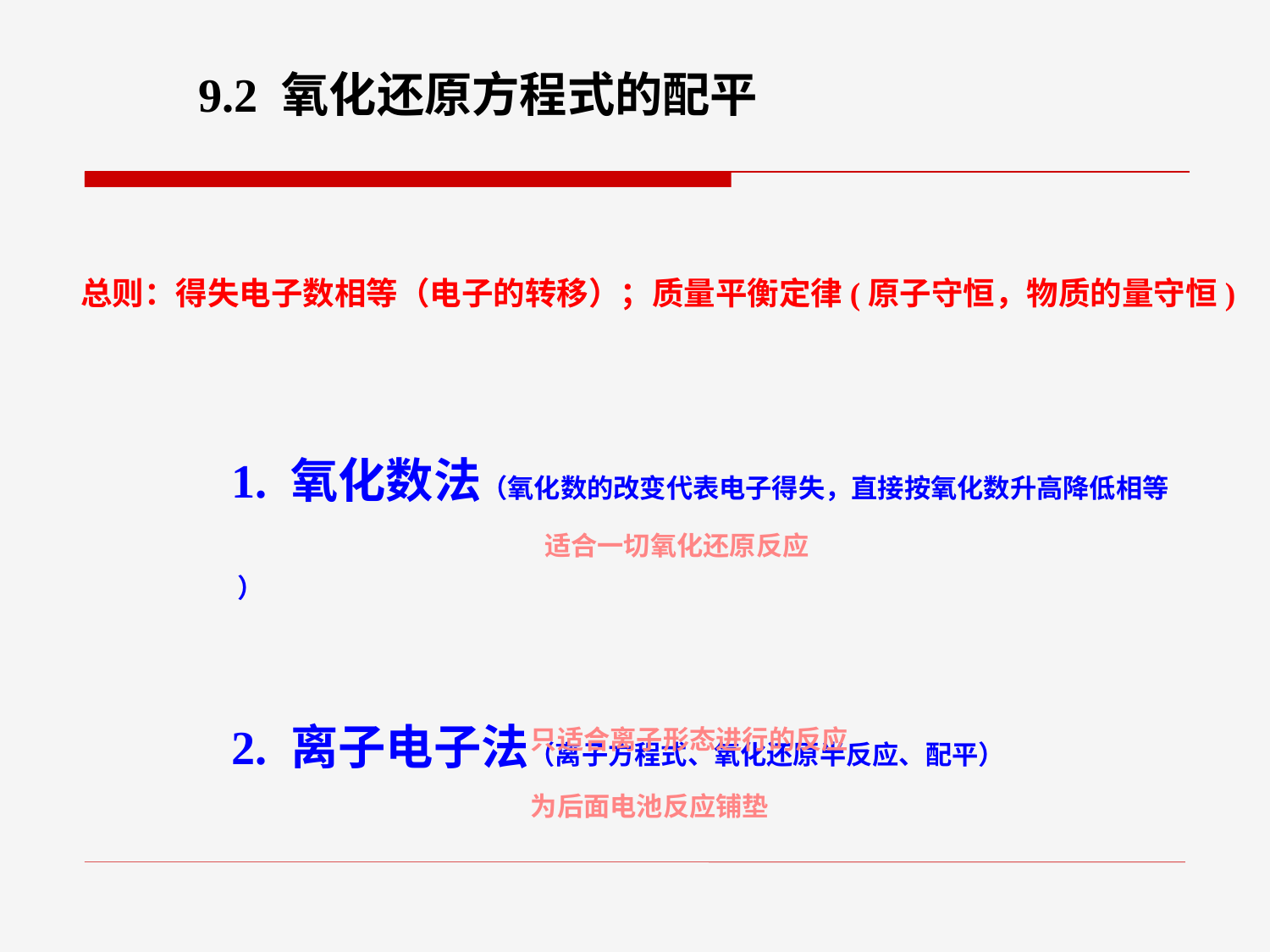

9.2 氧化还原方程式的配平
总则：得失电子数相等（电子的转移）；质量平衡定律(原子守恒，物质的量守恒)
1. 氧化数法（氧化数的改变代表电子得失，直接按氧化数升高降低相等 ）
2. 离子电子法（离子方程式、氧化还原半反应、配平）
适合一切氧化还原反应
只适合离子形态进行的反应
为后面电池反应铺垫